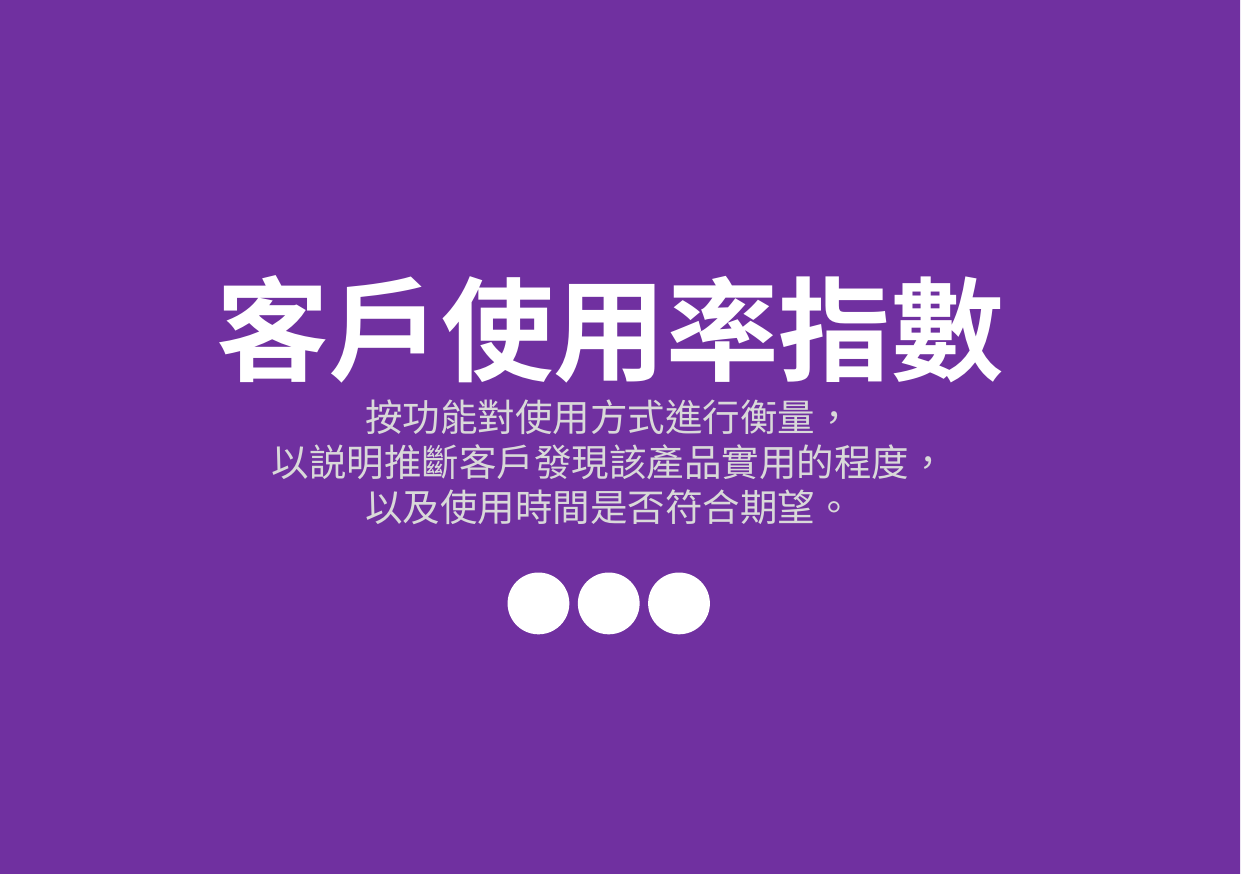

客戶使用率指數
按功能對使用方式進行衡量，
以説明推斷客戶發現該產品實用的程度，
以及使用時間是否符合期望。